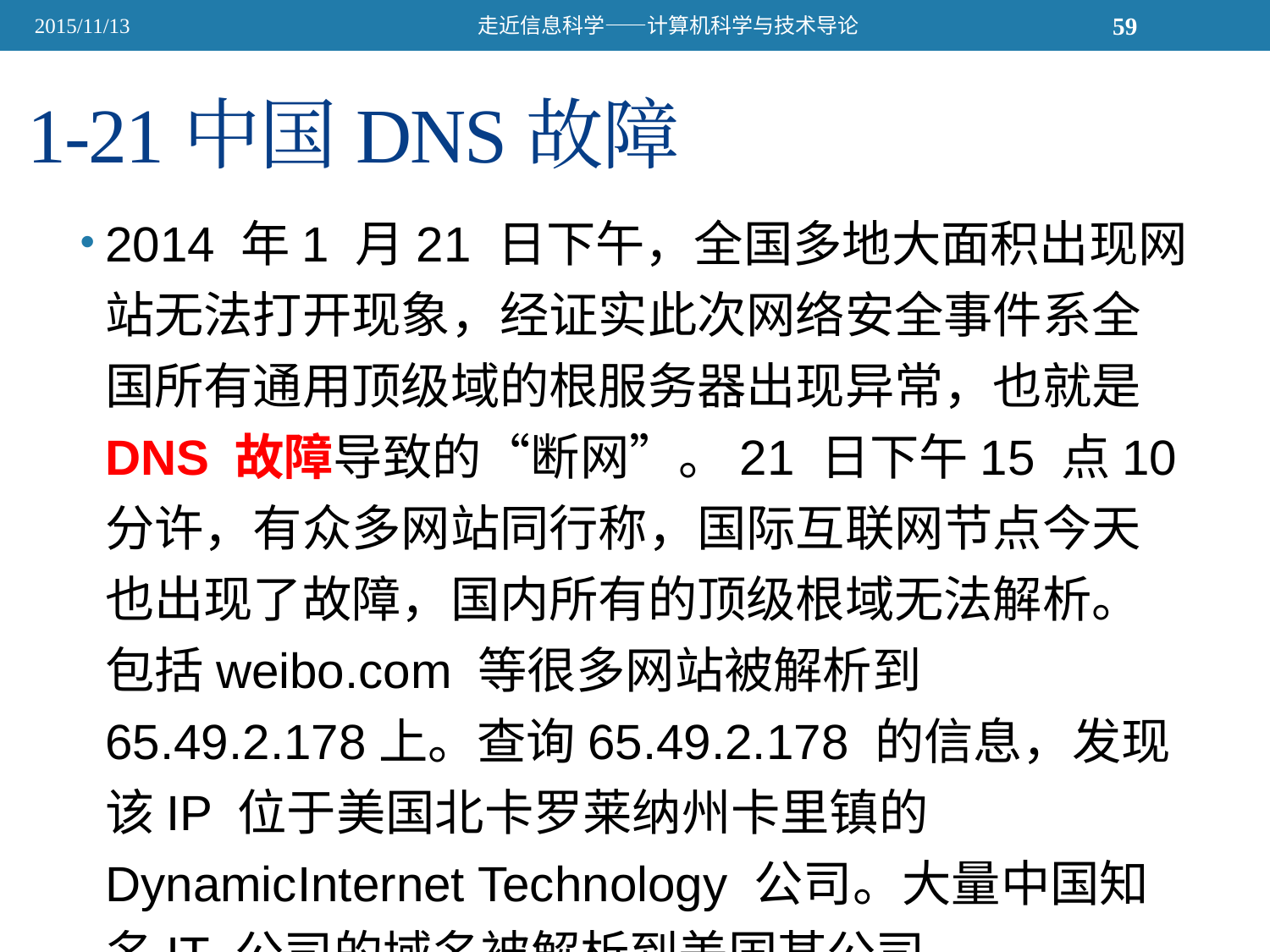

2015/11/13
走近信息科学——计算机科学与技术导论
59
# 1-21中国DNS故障
2014 年1 月21 日下午，全国多地大面积出现网站无法打开现象，经证实此次网络安全事件系全国所有通用顶级域的根服务器出现异常，也就是DNS 故障导致的“断网”。21 日下午15 点10 分许，有众多网站同行称，国际互联网节点今天也出现了故障，国内所有的顶级根域无法解析。包括weibo.com 等很多网站被解析到65.49.2.178上。查询65.49.2.178 的信息，发现该IP 位于美国北卡罗莱纳州卡里镇的DynamicInternet Technology 公司。大量中国知名IT 公司的域名被解析到美国某公司。